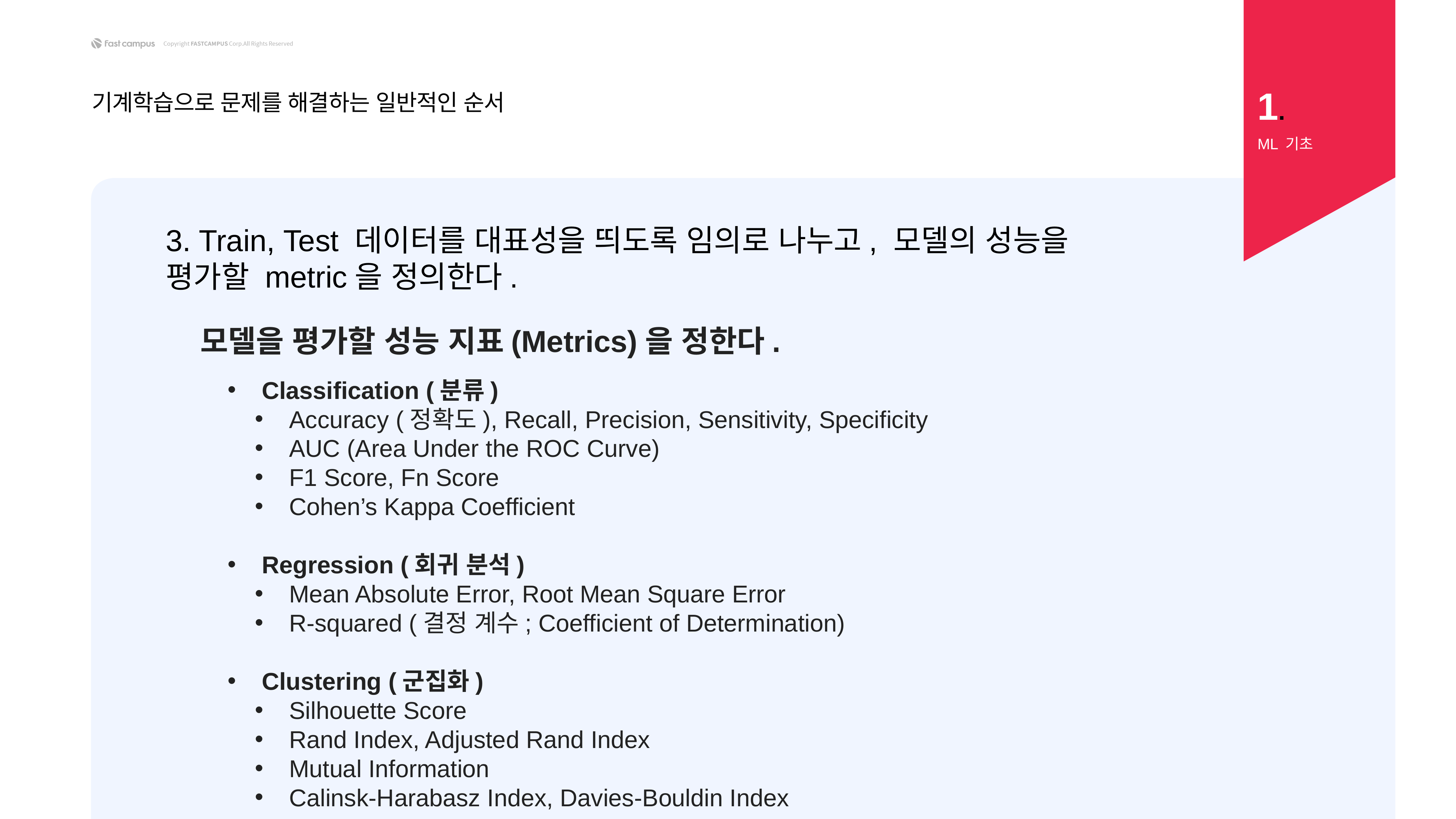

1.
기계학습으로 문제를 해결하는 일반적인 순서
ML 기초

3. Train, Test 데이터를 대표성을 띄도록 임의로 나누고, 모델의 성능을 평가할 metric을 정의한다.

모델을 평가할 성능 지표(Metrics)을 정한다.

Classification (분류)
Accuracy (정확도), Recall, Precision, Sensitivity, Specificity
AUC (Area Under the ROC Curve)
F1 Score, Fn Score
Cohen’s Kappa Coefficient

Regression (회귀 분석)
Mean Absolute Error, Root Mean Square Error
R-squared (결정 계수; Coefficient of Determination)

Clustering (군집화)
Silhouette Score
Rand Index, Adjusted Rand Index
Mutual Information
Calinsk-Harabasz Index, Davies-Bouldin Index